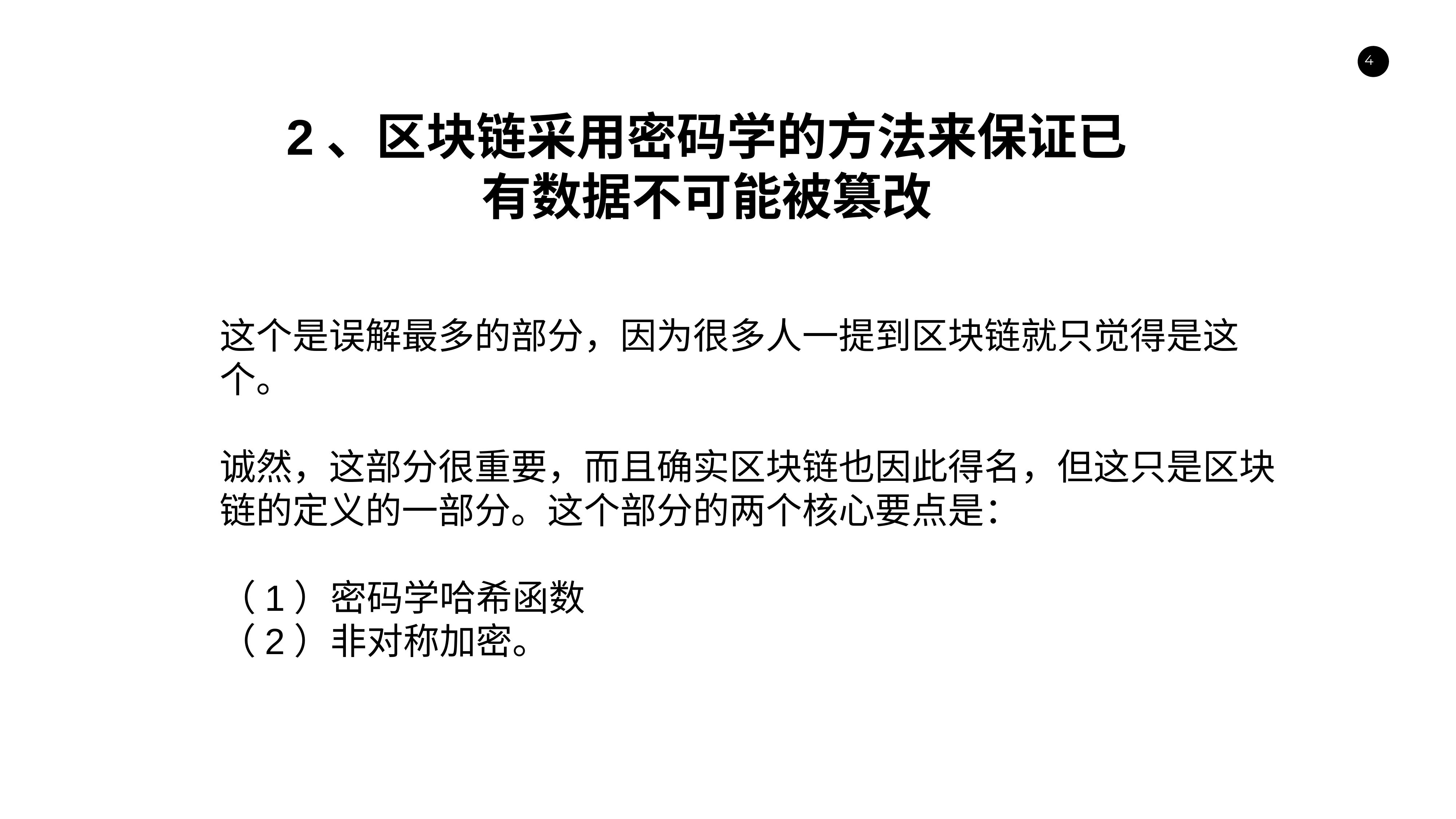

2、区块链采用密码学的方法来保证已有数据不可能被篡改
这个是误解最多的部分，因为很多人一提到区块链就只觉得是这个。

诚然，这部分很重要，而且确实区块链也因此得名，但这只是区块链的定义的一部分。这个部分的两个核心要点是：

（1）密码学哈希函数
（2）非对称加密。